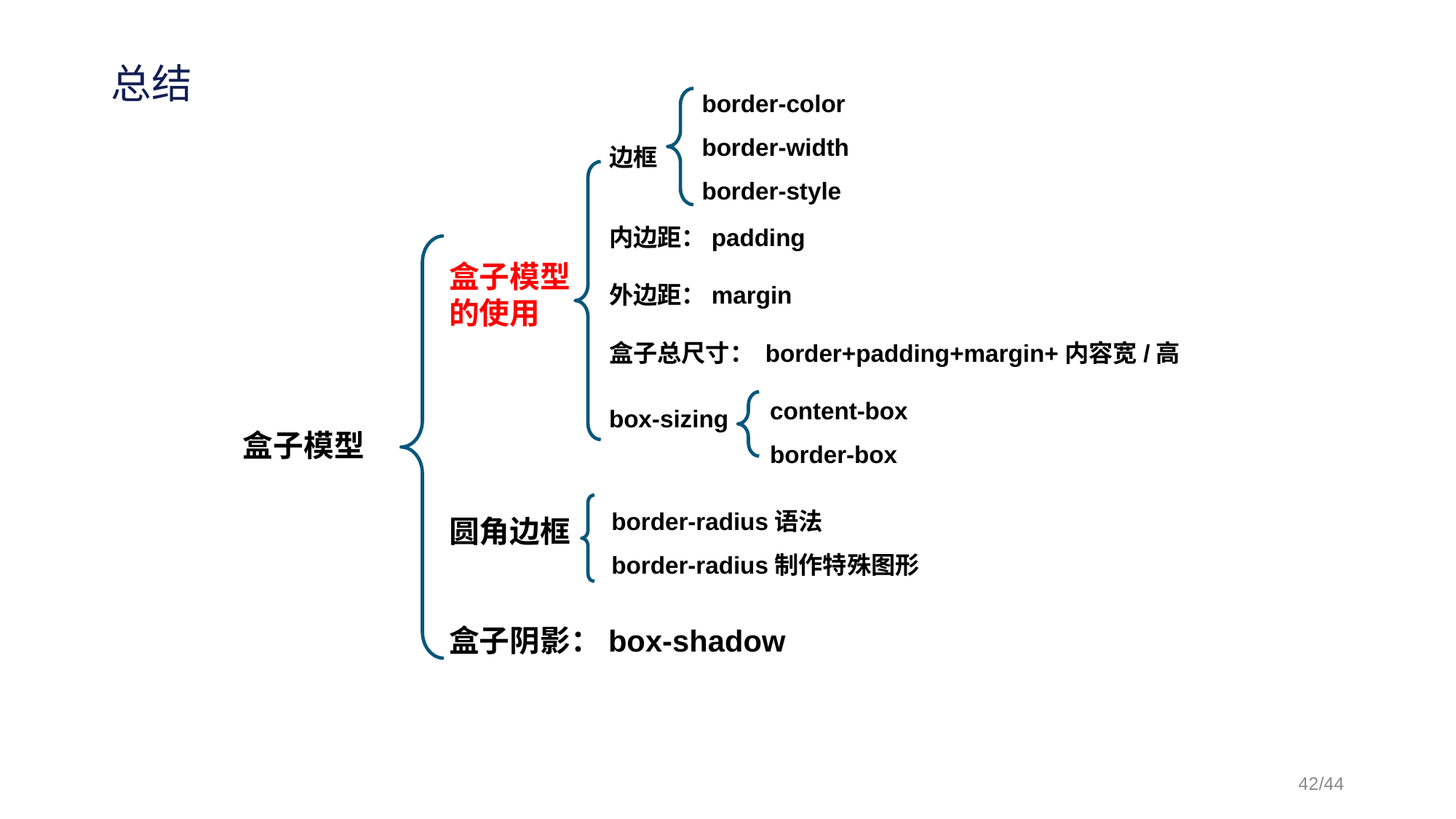

# 总结
border-color
border-width
border-style

边框

内边距：padding

外边距：margin

盒子总尺寸： border+padding+margin+内容宽/高

box-sizing

盒子模型
的使用

圆角边框

盒子阴影：box-shadow
content-box
border-box

盒子模型
border-radius语法
border-radius制作特殊图形

42/44